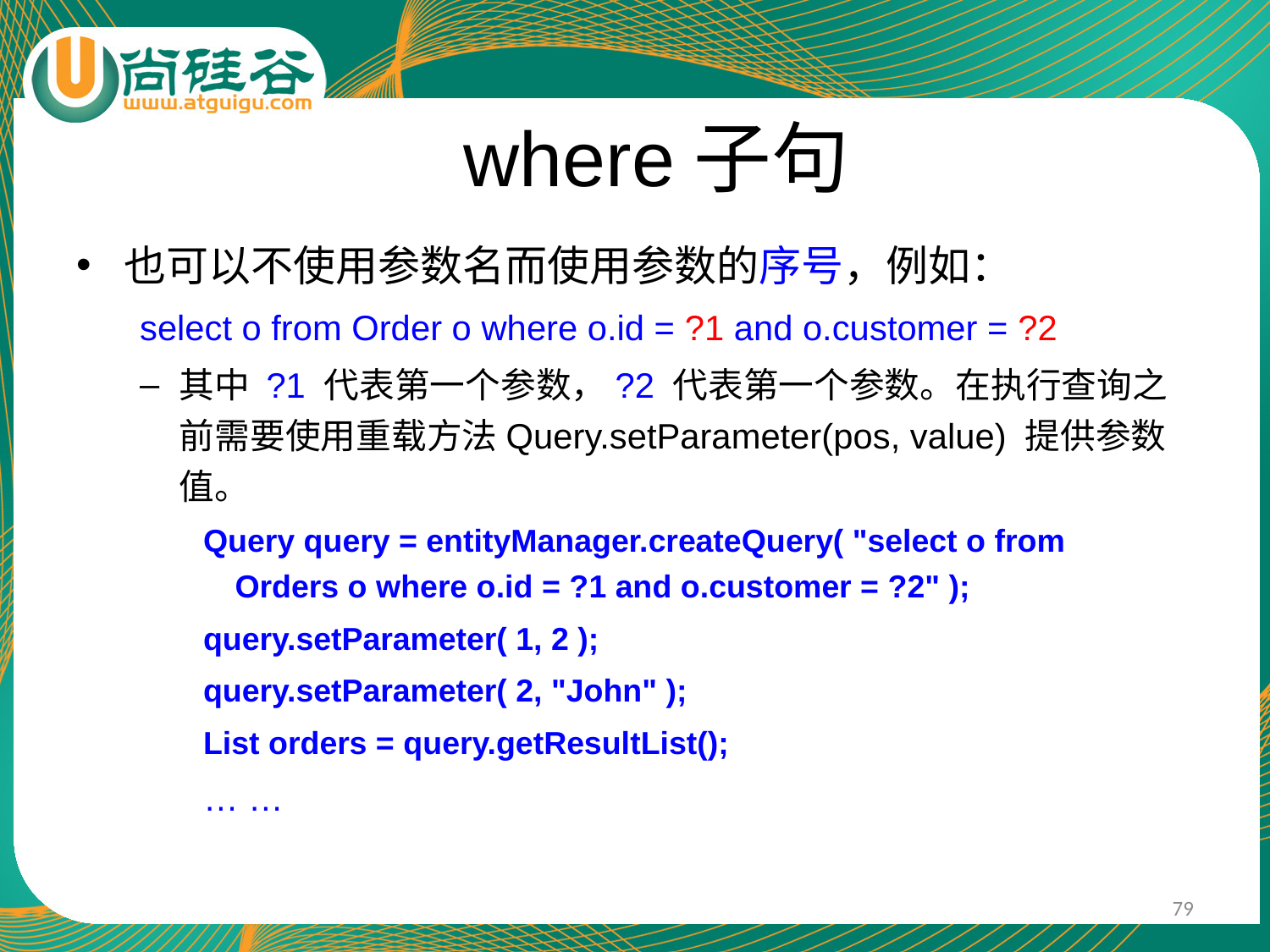

# where子句
也可以不使用参数名而使用参数的序号，例如：
select o from Order o where o.id = ?1 and o.customer = ?2
其中 ?1 代表第一个参数，?2 代表第一个参数。在执行查询之前需要使用重载方法Query.setParameter(pos, value) 提供参数值。
Query query = entityManager.createQuery( "select o from 　	Orders o where o.id = ?1 and o.customer = ?2" );
query.setParameter( 1, 2 );
query.setParameter( 2, "John" );
List orders = query.getResultList();
… …
79